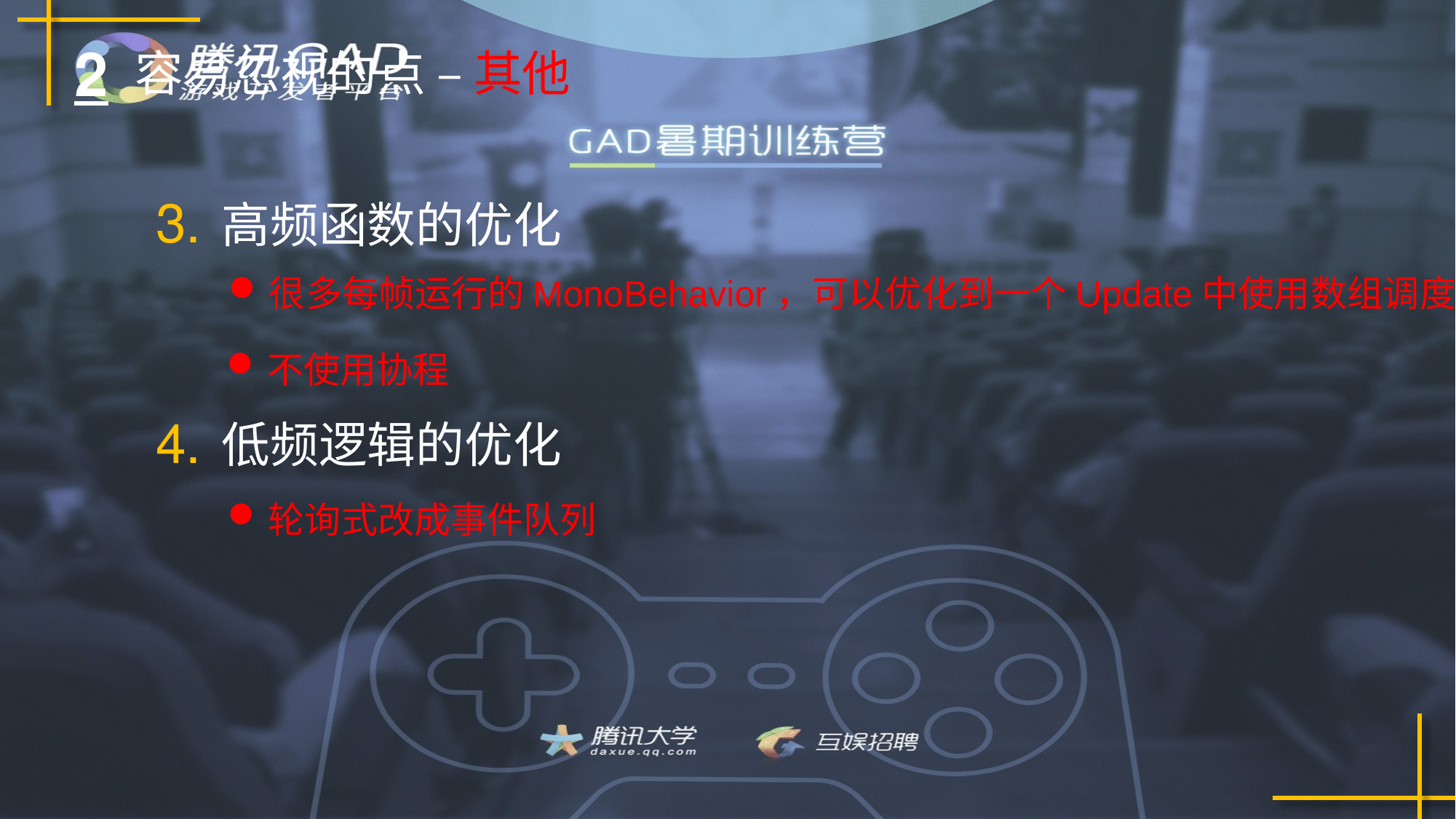

2
容易忽视的点 – 其他

3.
高频函数的优化
很多每帧运行的MonoBehavior，可以优化到一个Update中使用数组调度
不使用协程
4.
低频逻辑的优化
轮询式改成事件队列